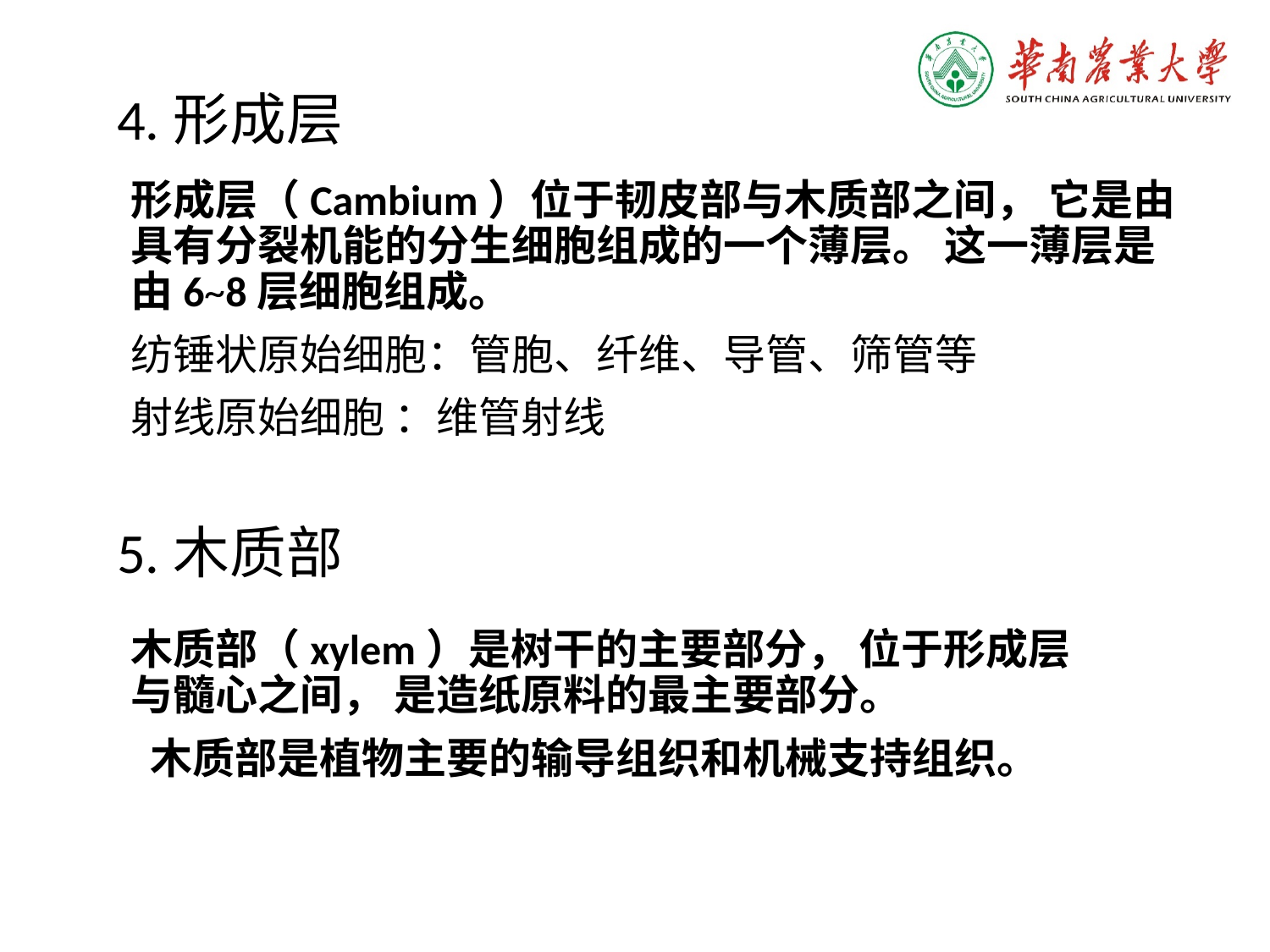

4.形成层
形成层（Cambium）位于韧皮部与木质部之间， 它是由具有分裂机能的分生细胞组成的一个薄层。 这一薄层是由6~8层细胞组成。
纺锤状原始细胞：管胞、纤维、导管、筛管等
射线原始细胞 ：维管射线
5.木质部
木质部（xylem）是树干的主要部分， 位于形成层与髓心之间， 是造纸原料的最主要部分。
 木质部是植物主要的输导组织和机械支持组织。